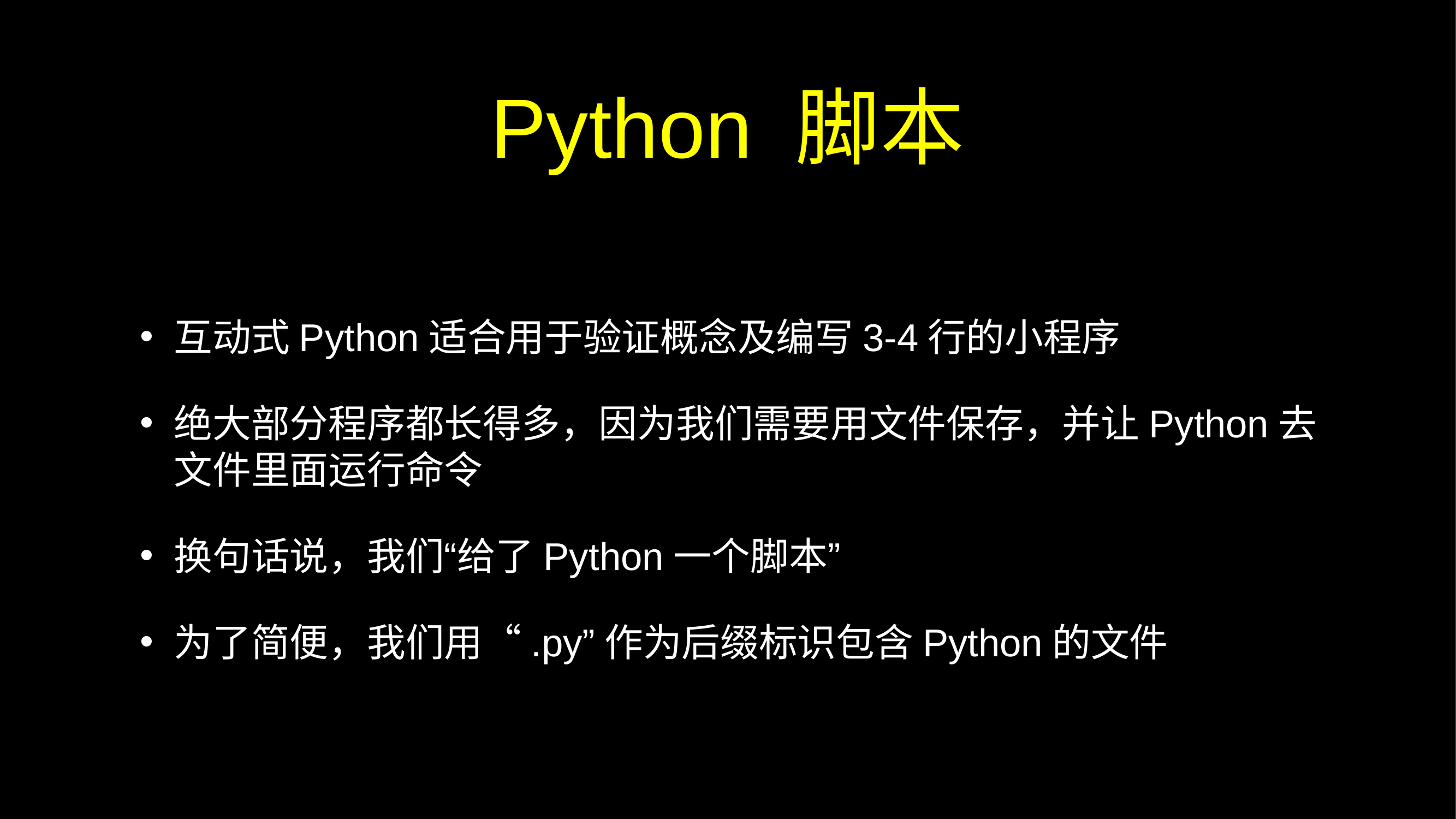

# Python 脚本
互动式Python适合用于验证概念及编写3-4行的小程序
绝大部分程序都长得多，因为我们需要用文件保存，并让Python去文件里面运行命令
换句话说，我们“给了Python一个脚本”
为了简便，我们用“.py”作为后缀标识包含Python的文件